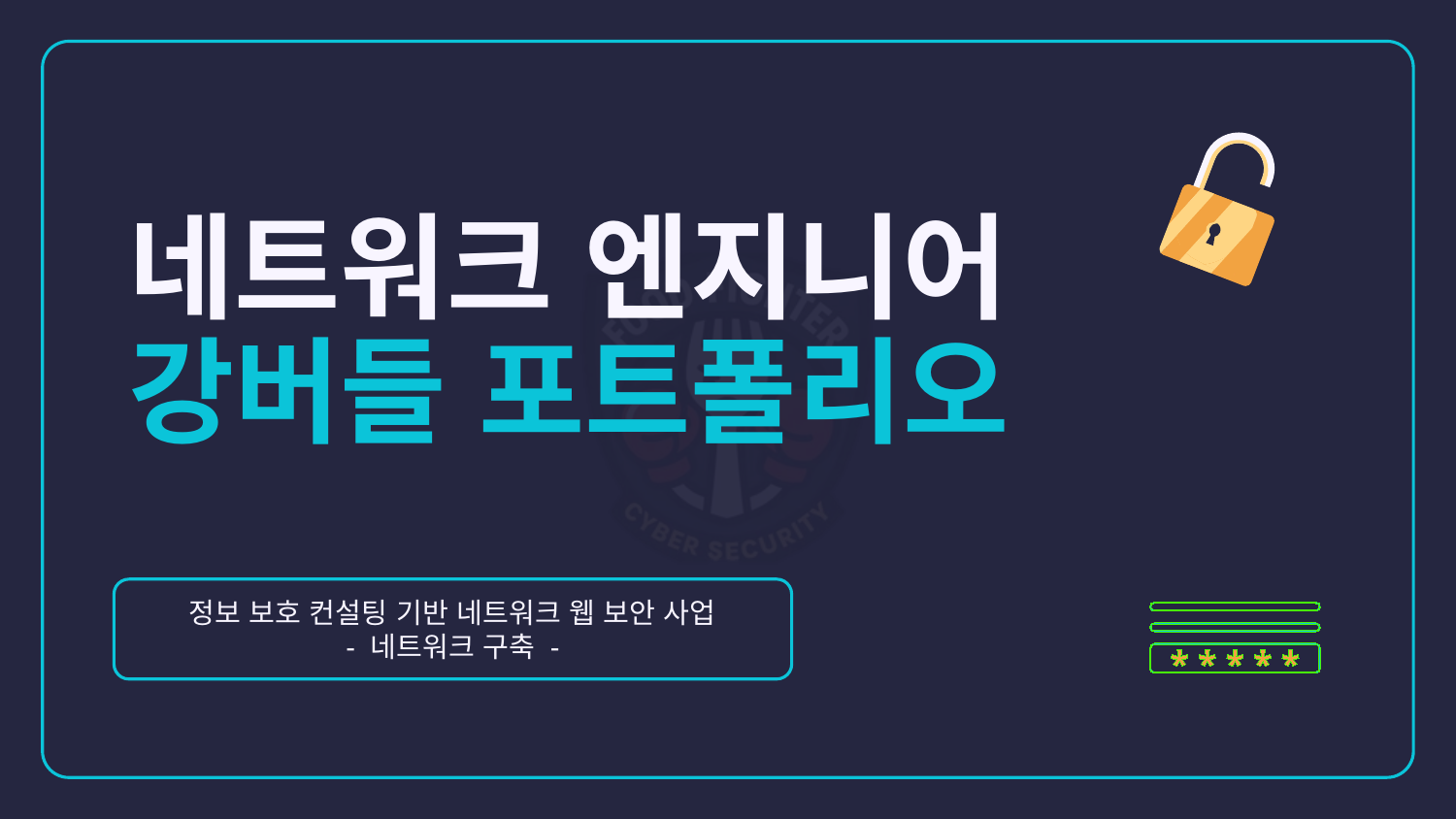

# 네트워크 엔지니어 강버들 포트폴리오

정보 보호 컨설팅 기반 네트워크 웹 보안 사업
- 네트워크 구축 -